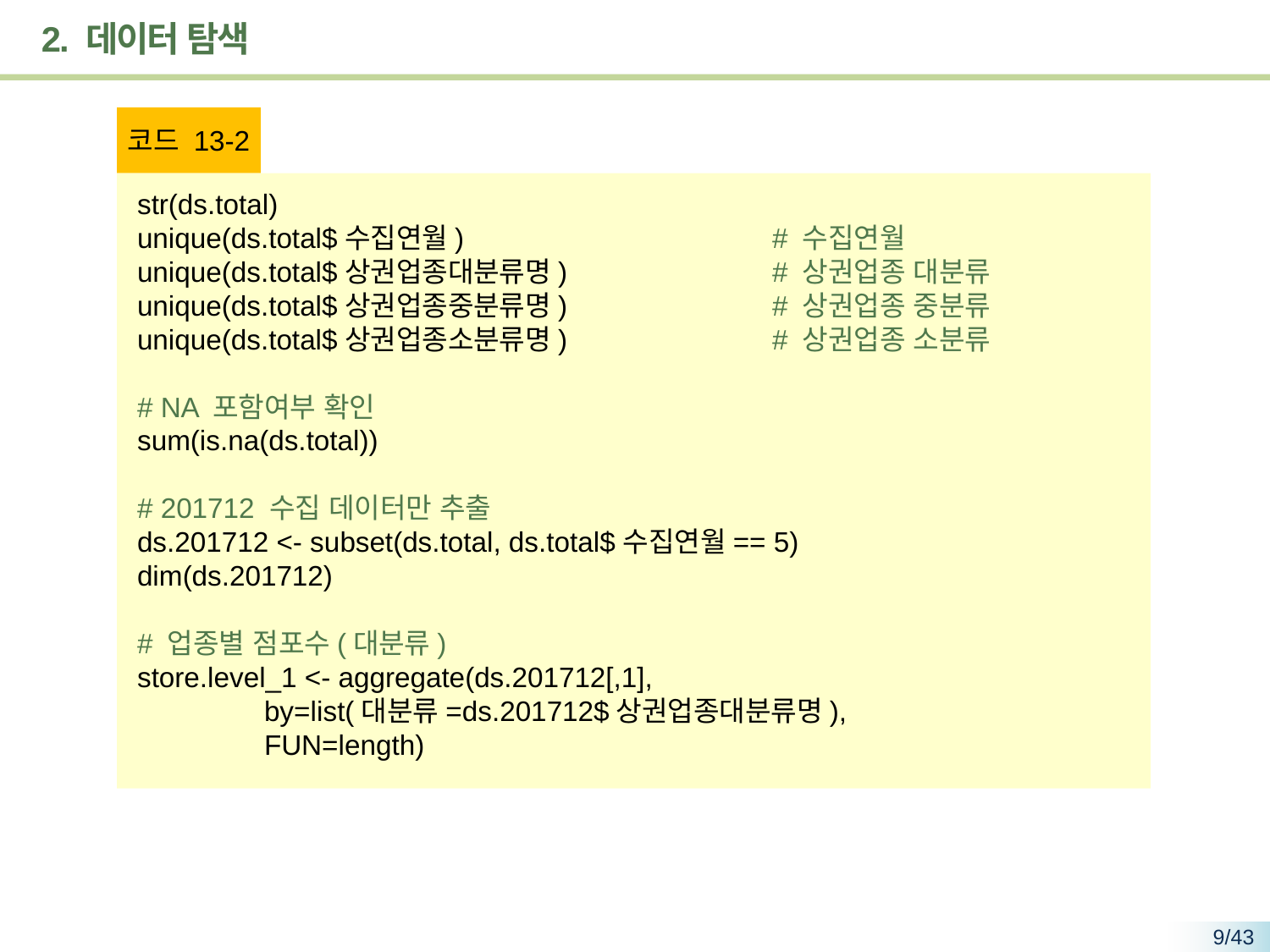

# 2. 데이터 탐색

코드 13-2

str(ds.total)
unique(ds.total$수집연월) 			# 수집연월
unique(ds.total$상권업종대분류명) 		# 상권업종 대분류
unique(ds.total$상권업종중분류명) 		# 상권업종 중분류
unique(ds.total$상권업종소분류명) 		# 상권업종 소분류

# NA 포함여부 확인
sum(is.na(ds.total))

# 201712 수집 데이터만 추출
ds.201712 <- subset(ds.total, ds.total$수집연월== 5)
dim(ds.201712)

# 업종별 점포수(대분류)
store.level_1 <- aggregate(ds.201712[,1],
 	by=list(대분류=ds.201712$상권업종대분류명),
 	FUN=length)